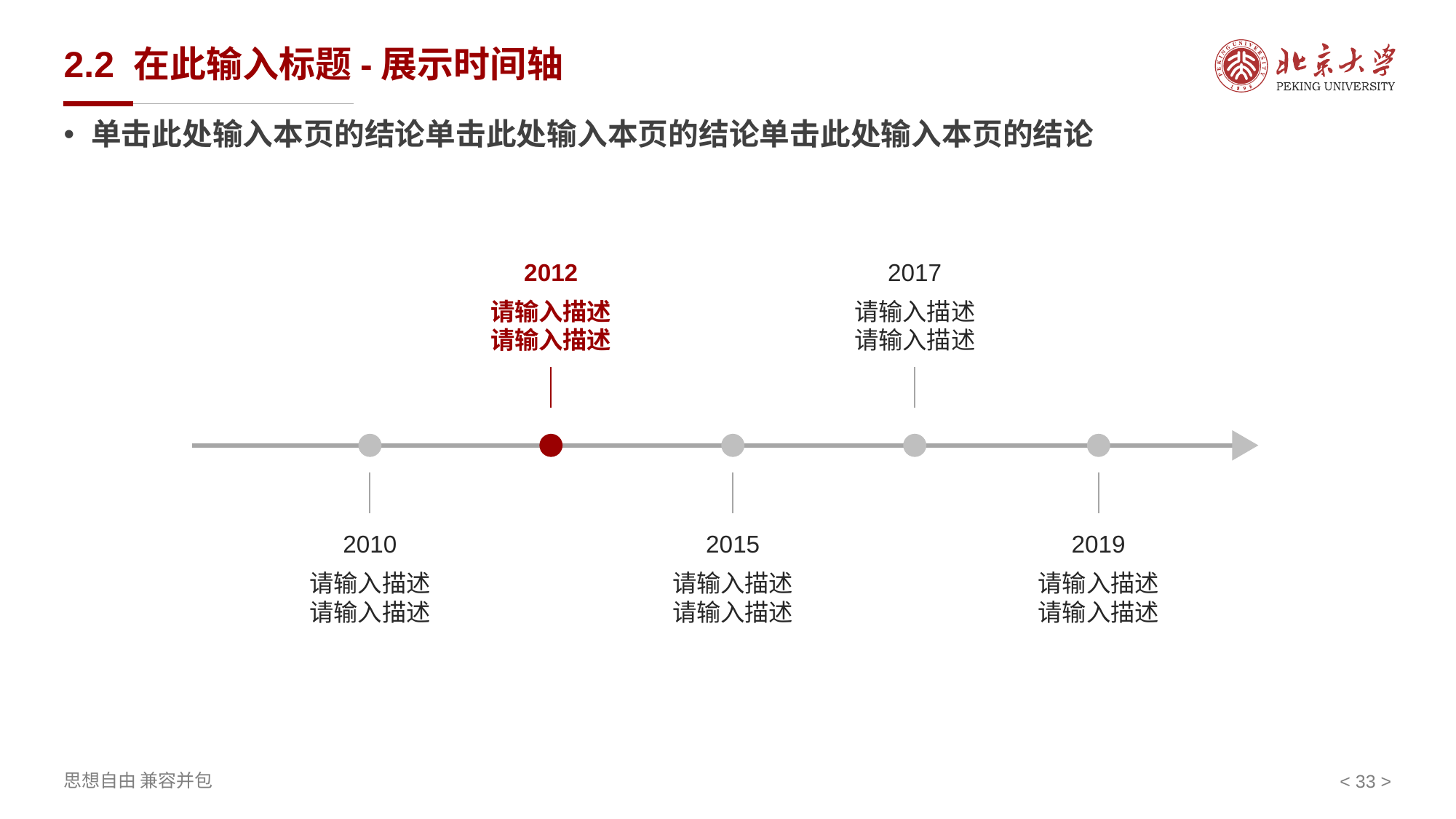

# 2.2 在此输入标题-展示时间轴
单击此处输入本页的结论单击此处输入本页的结论单击此处输入本页的结论
2012
请输入描述
请输入描述
2017
请输入描述
请输入描述

2010
请输入描述
请输入描述
2015
请输入描述
请输入描述
2019
请输入描述
请输入描述
< 33 >